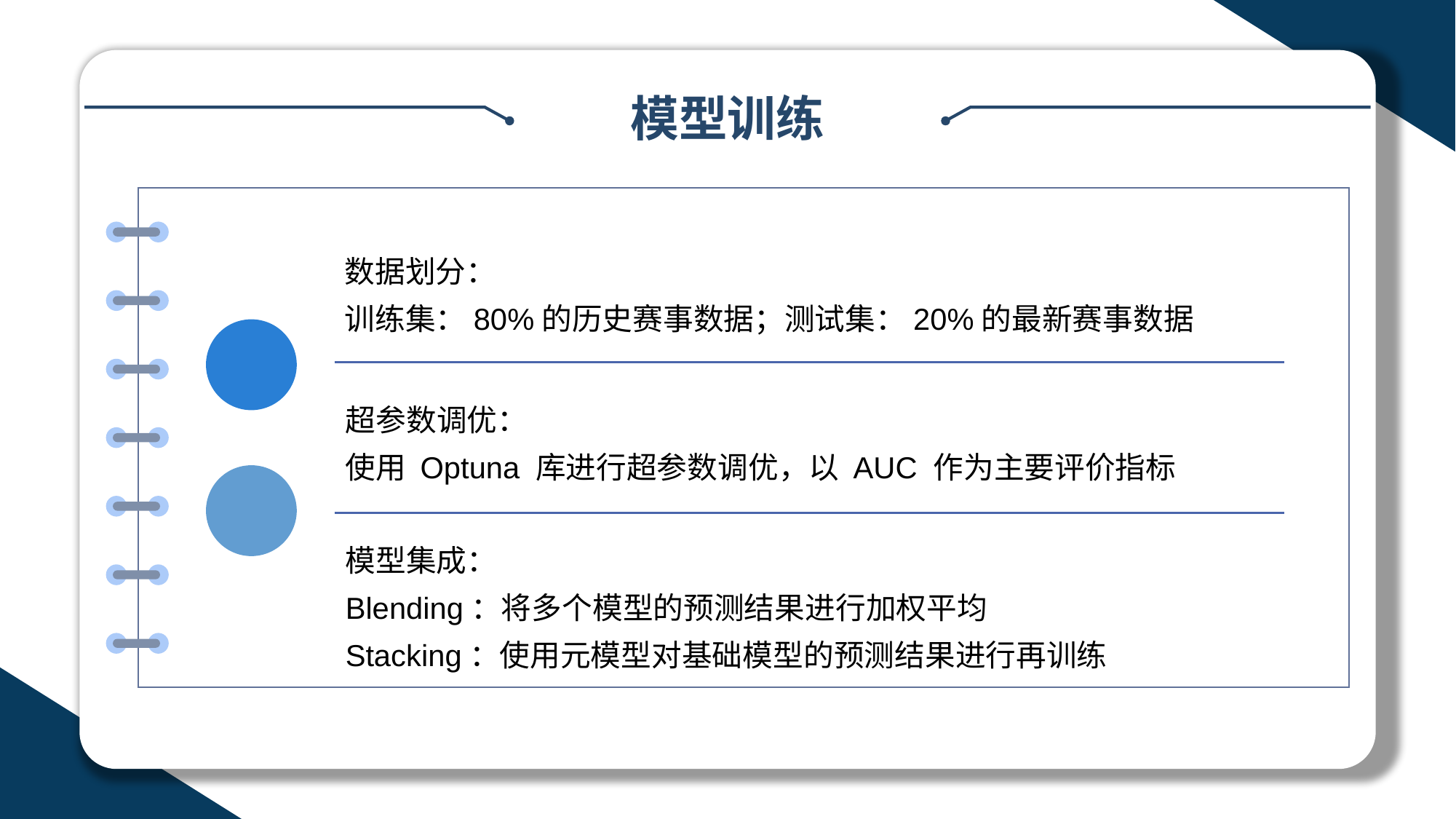

模型训练

数据划分：
训练集：80%的历史赛事数据；测试集：20%的最新赛事数据

超参数调优：
使用 Optuna 库进行超参数调优，以 AUC 作为主要评价指标
模型集成：
Blending：将多个模型的预测结果进行加权平均
Stacking：使用元模型对基础模型的预测结果进行再训练